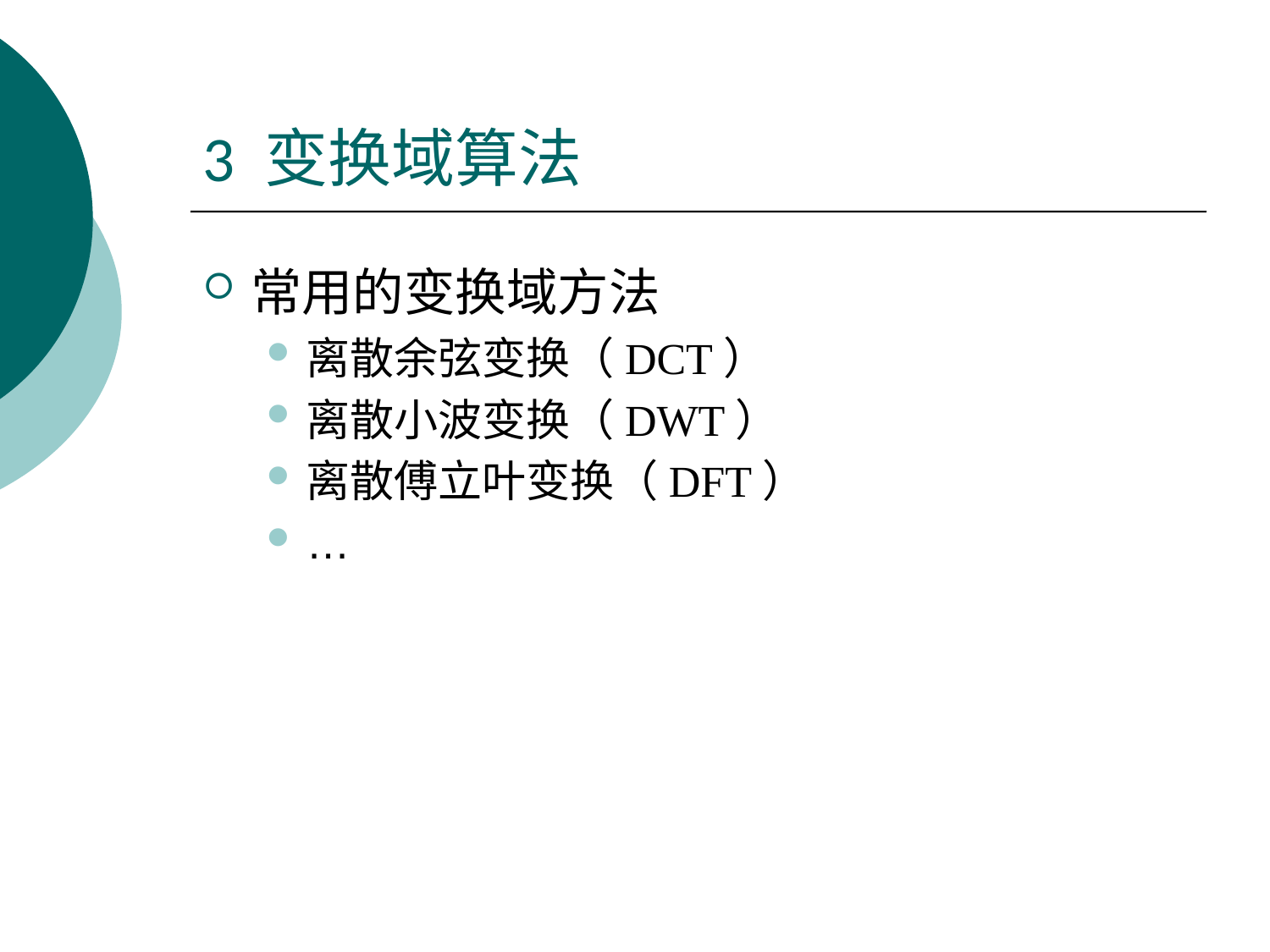

# 3 变换域算法
常用的变换域方法
离散余弦变换（DCT）
离散小波变换（DWT）
离散傅立叶变换（DFT）
…